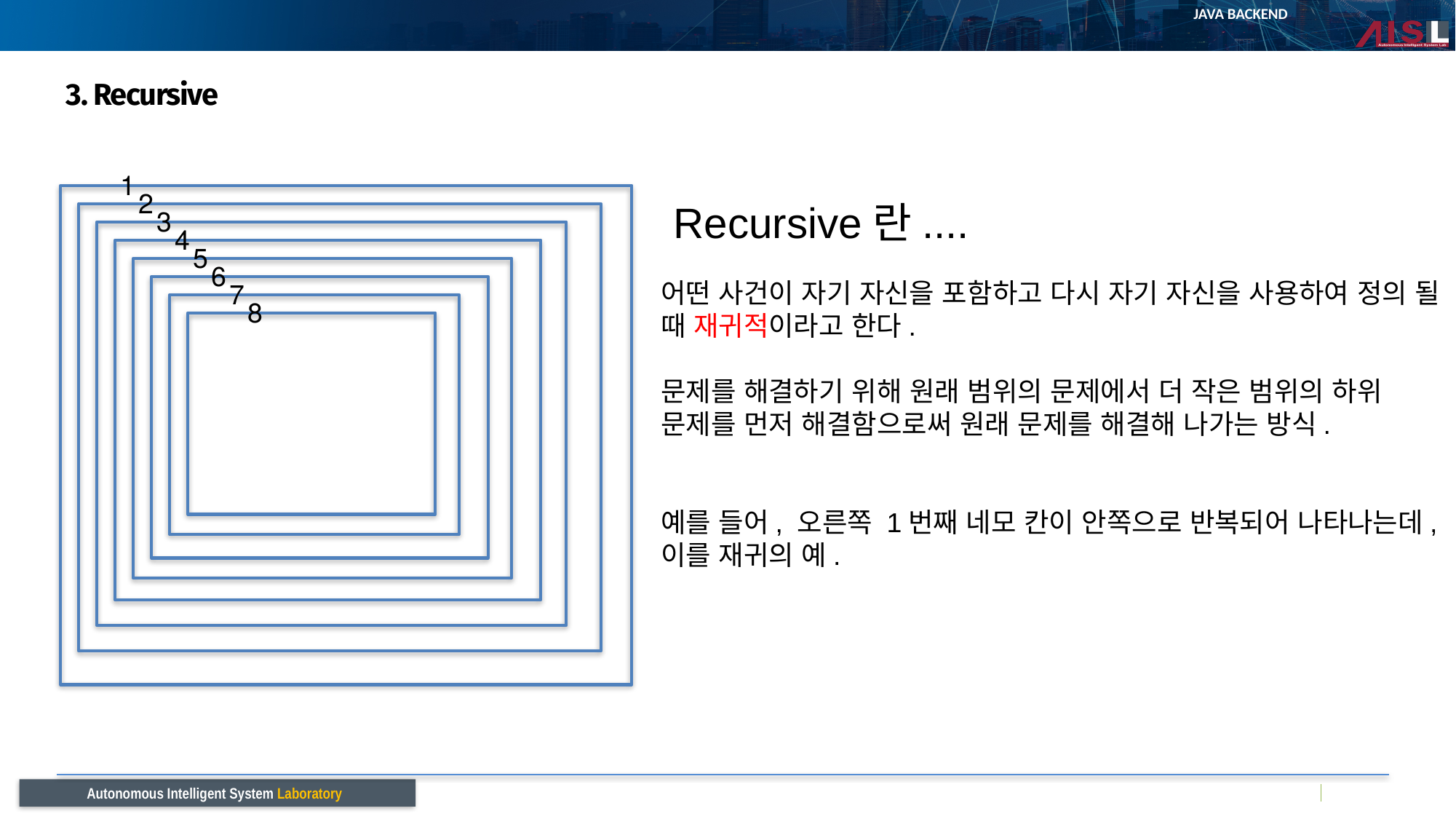

# 3. Recursive
1
2

Recursive란....
3

4

5

6

어떤 사건이 자기 자신을 포함하고 다시 자기 자신을 사용하여 정의 될 때 재귀적이라고 한다.

문제를 해결하기 위해 원래 범위의 문제에서 더 작은 범위의 하위 문제를 먼저 해결함으로써 원래 문제를 해결해 나가는 방식.

예를 들어, 오른쪽 1번째 네모 칸이 안쪽으로 반복되어 나타나는데, 이를 재귀의 예.
7

8